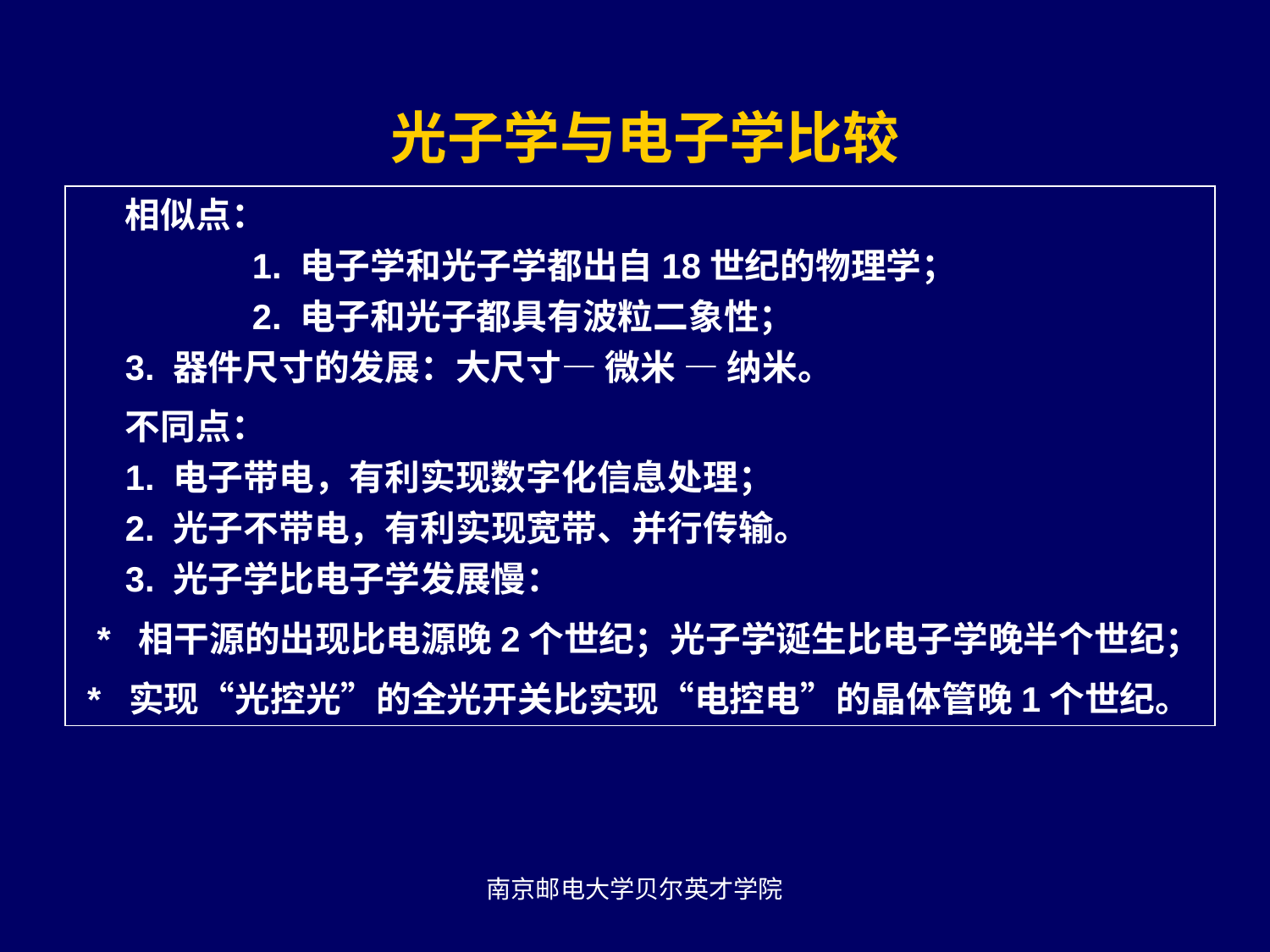

光子学与电子学比较
	相似点：
    		1. 电子学和光子学都出自18世纪的物理学；
		2. 电子和光子都具有波粒二象性；
    	3. 器件尺寸的发展：大尺寸— 微米 — 纳米。
	不同点：
    	1. 电子带电，有利实现数字化信息处理；
    	2. 光子不带电，有利实现宽带、并行传输。
    	3. 光子学比电子学发展慢：
  *  相干源的出现比电源晚2个世纪；光子学诞生比电子学晚半个世纪；
 *  实现“光控光”的全光开关比实现“电控电”的晶体管晚1个世纪。

南京邮电大学贝尔英才学院
19